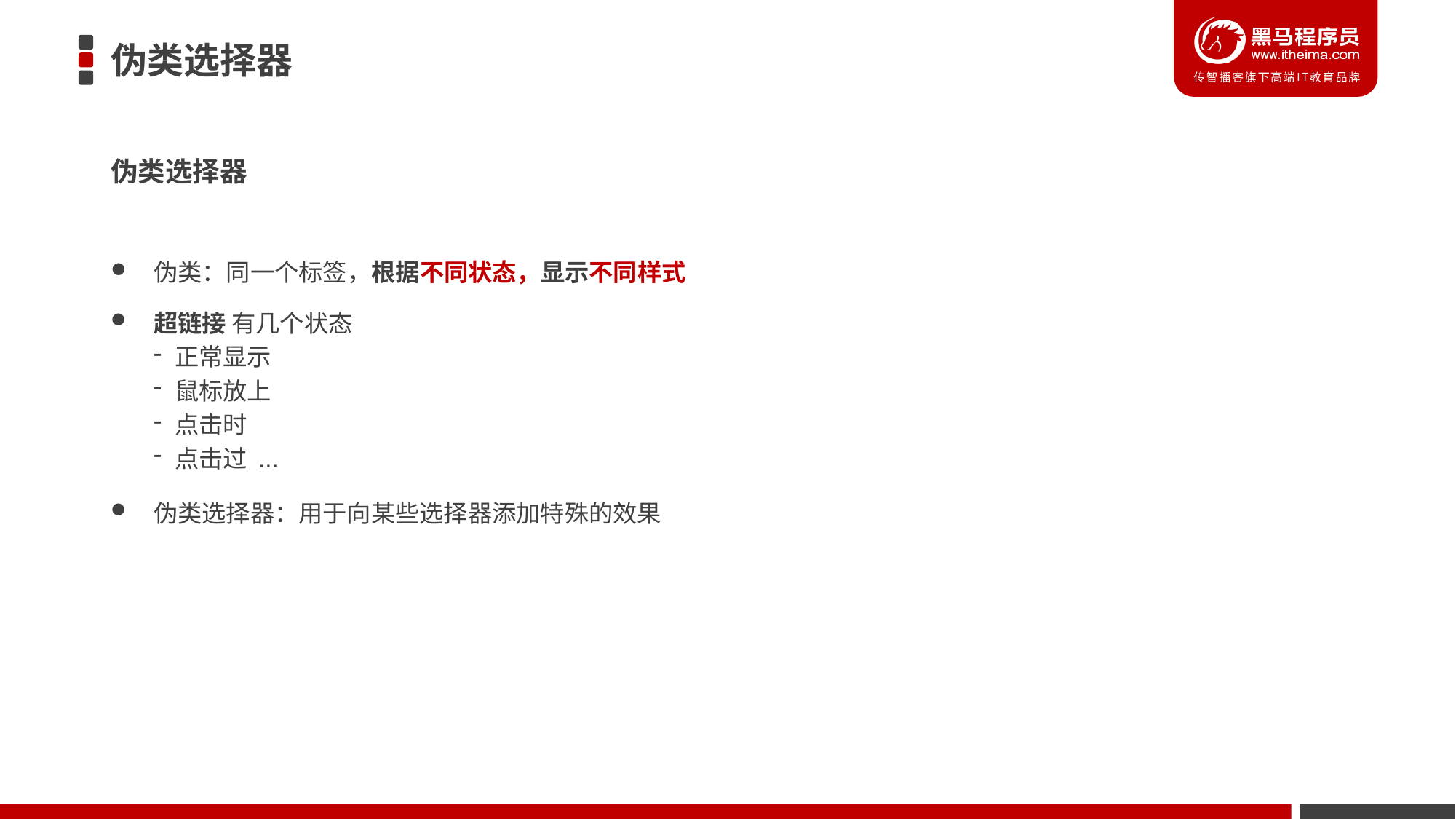

# 伪类选择器
伪类选择器
伪类：同一个标签，根据不同状态，显示不同样式
超链接 有几个状态
正常显示
鼠标放上
点击时
点击过 ...
伪类选择器：用于向某些选择器添加特殊的效果